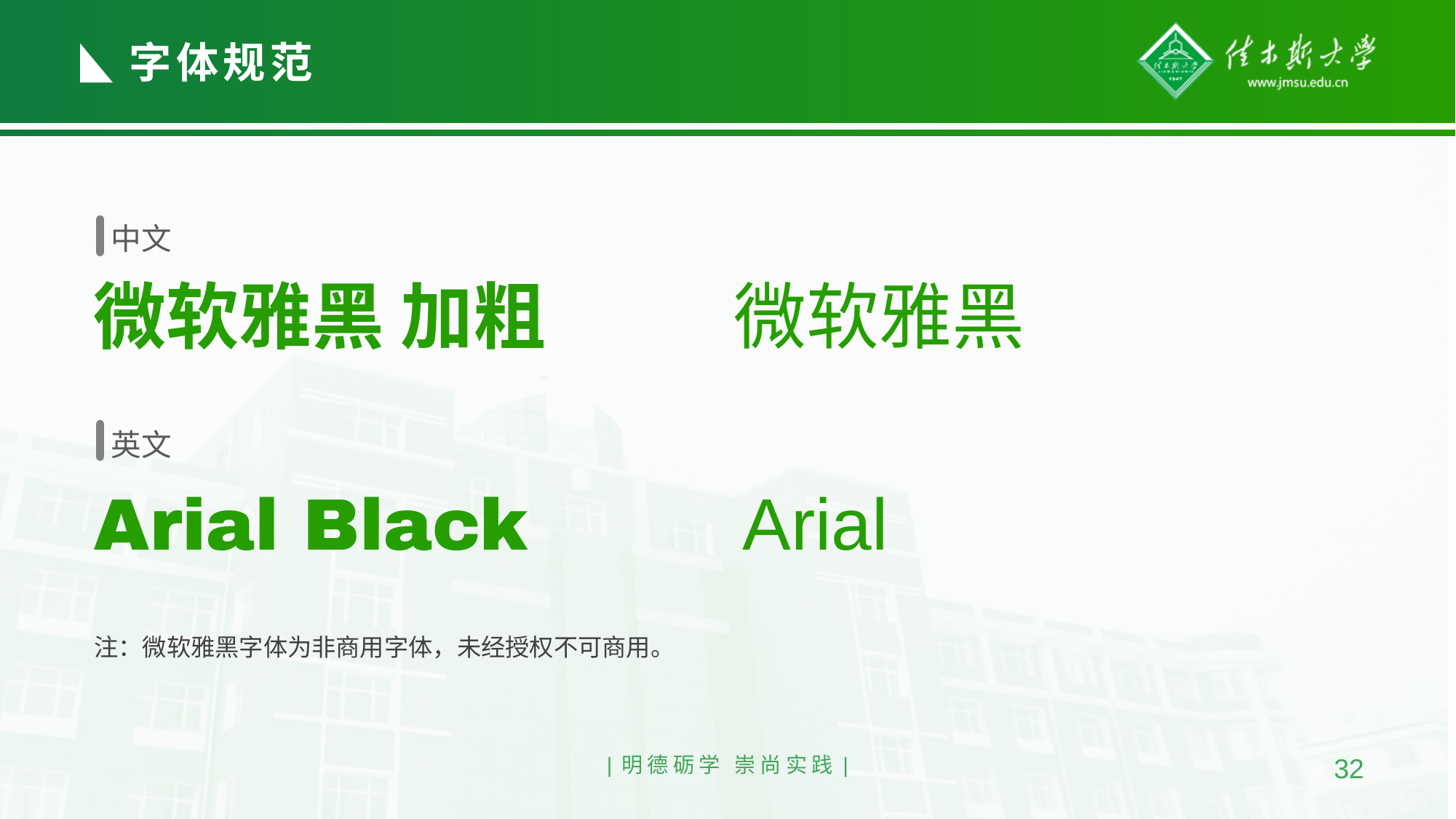

字体规范
中文
微软雅黑 加粗
微软雅黑
英文
Arial Black
Arial

注：微软雅黑字体为非商用字体，未经授权不可商用。
|明德砺学 崇尚实践|
32